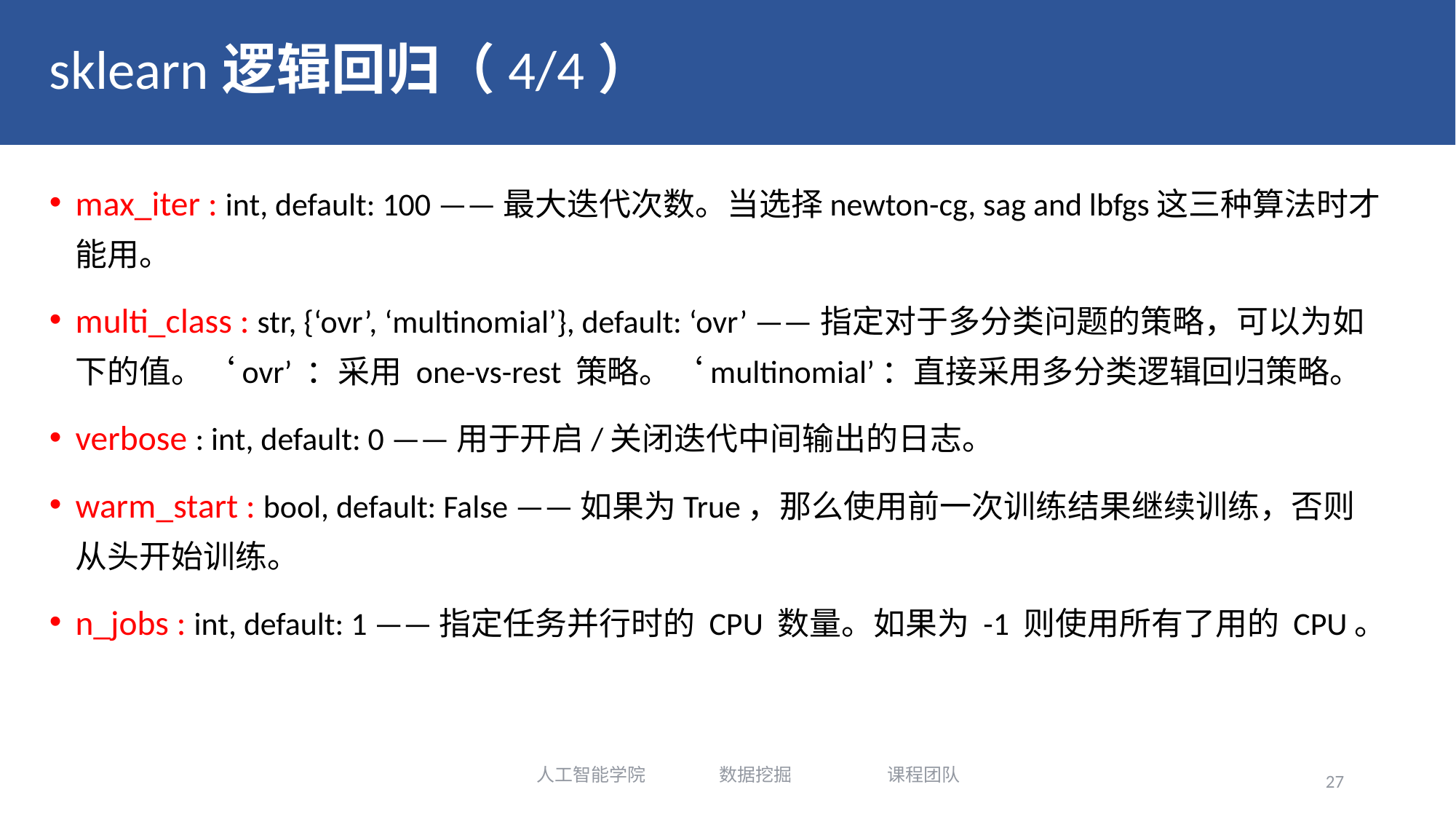

# sklearn逻辑回归（4/4）
max_iter : int, default: 100 ——最大迭代次数。当选择newton-cg, sag and lbfgs这三种算法时才能用。
multi_class : str, {‘ovr’, ‘multinomial’}, default: ‘ovr’ ——指定对于多分类问题的策略，可以为如下的值。‘ovr’ ：采用 one-vs-rest 策略。‘multinomial’：直接采用多分类逻辑回归策略。
verbose : int, default: 0 ——用于开启/关闭迭代中间输出的日志。
warm_start : bool, default: False ——如果为True，那么使用前一次训练结果继续训练，否则从头开始训练。
n_jobs : int, default: 1 ——指定任务并行时的 CPU 数量。如果为 -1 则使用所有了用的 CPU。

人工智能学院             数据挖掘                 课程团队
27